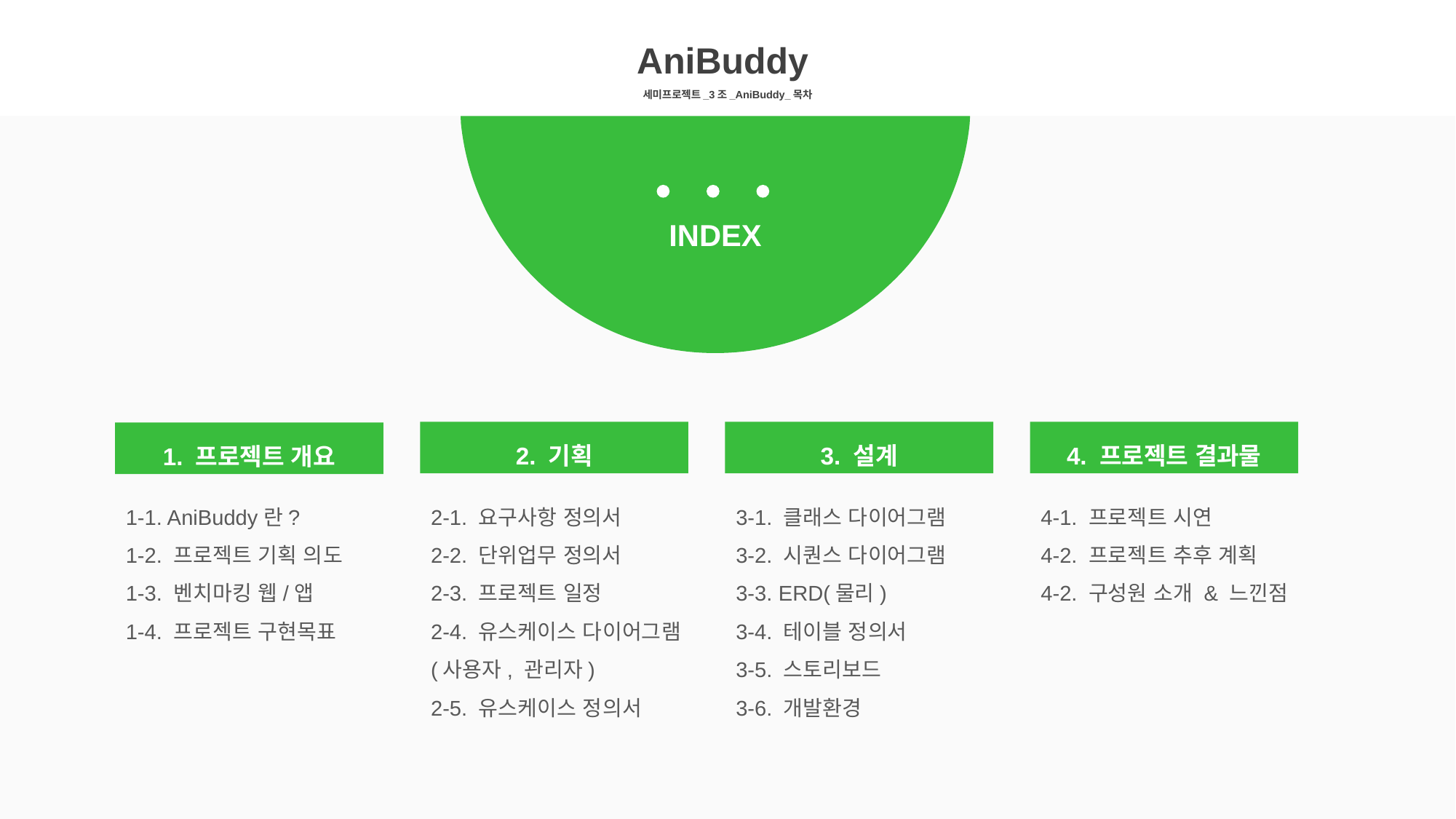

AniBuddy
세미프로젝트_3조_AniBuddy_목차
INDEX

2. 기획
3. 설계
4. 프로젝트 결과물
1. 프로젝트 개요
1-1. AniBuddy란?
1-2. 프로젝트 기획 의도
1-3. 벤치마킹 웹/앱
1-4. 프로젝트 구현목표
2-1. 요구사항 정의서
2-2. 단위업무 정의서
2-3. 프로젝트 일정
2-4. 유스케이스 다이어그램
(사용자, 관리자)
2-5. 유스케이스 정의서

3-1. 클래스 다이어그램
3-2. 시퀀스 다이어그램
3-3. ERD(물리)
3-4. 테이블 정의서
3-5. 스토리보드
3-6. 개발환경
4-1. 프로젝트 시연
4-2. 프로젝트 추후 계획
4-2. 구성원 소개 & 느낀점